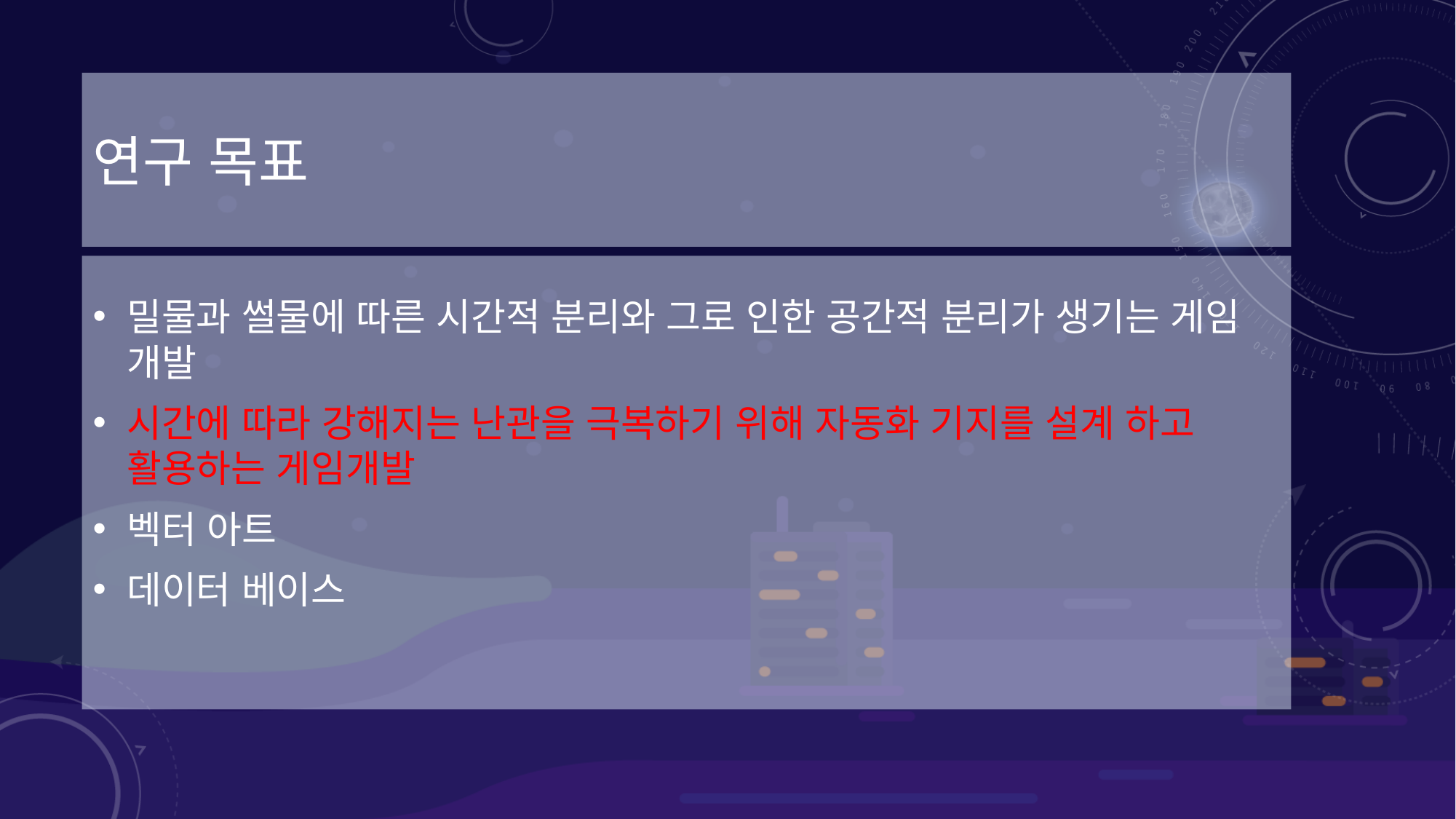

# 연구 목표
밀물과 썰물에 따른 시간적 분리와 그로 인한 공간적 분리가 생기는 게임 개발
시간에 따라 강해지는 난관을 극복하기 위해 자동화 기지를 설계 하고 활용하는 게임개발
벡터 아트
데이터 베이스